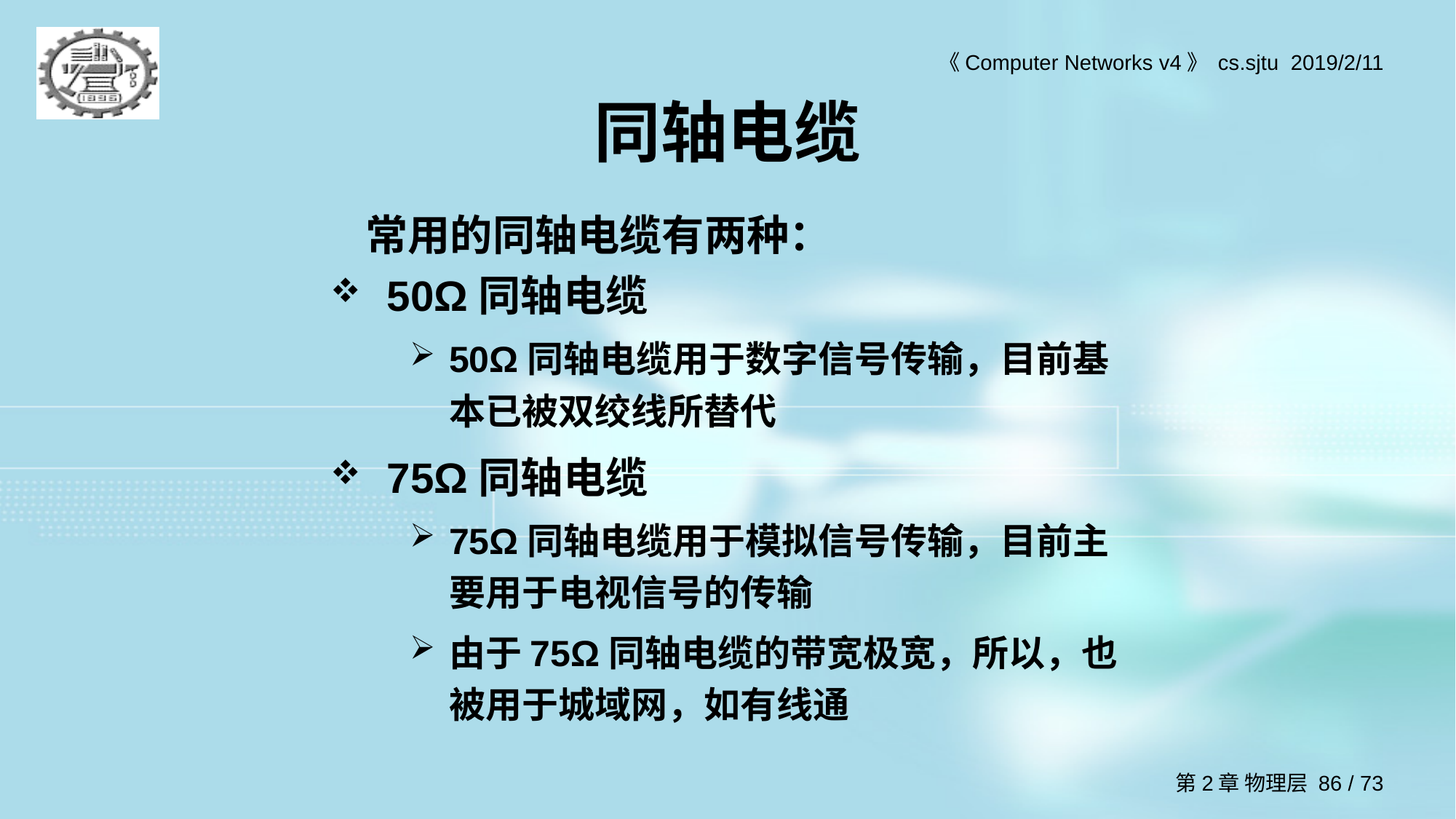

# 同轴电缆
常用的同轴电缆有两种：
50Ω同轴电缆
50Ω同轴电缆用于数字信号传输，目前基本已被双绞线所替代
75Ω同轴电缆
75Ω同轴电缆用于模拟信号传输，目前主要用于电视信号的传输
由于75Ω同轴电缆的带宽极宽，所以，也被用于城域网，如有线通